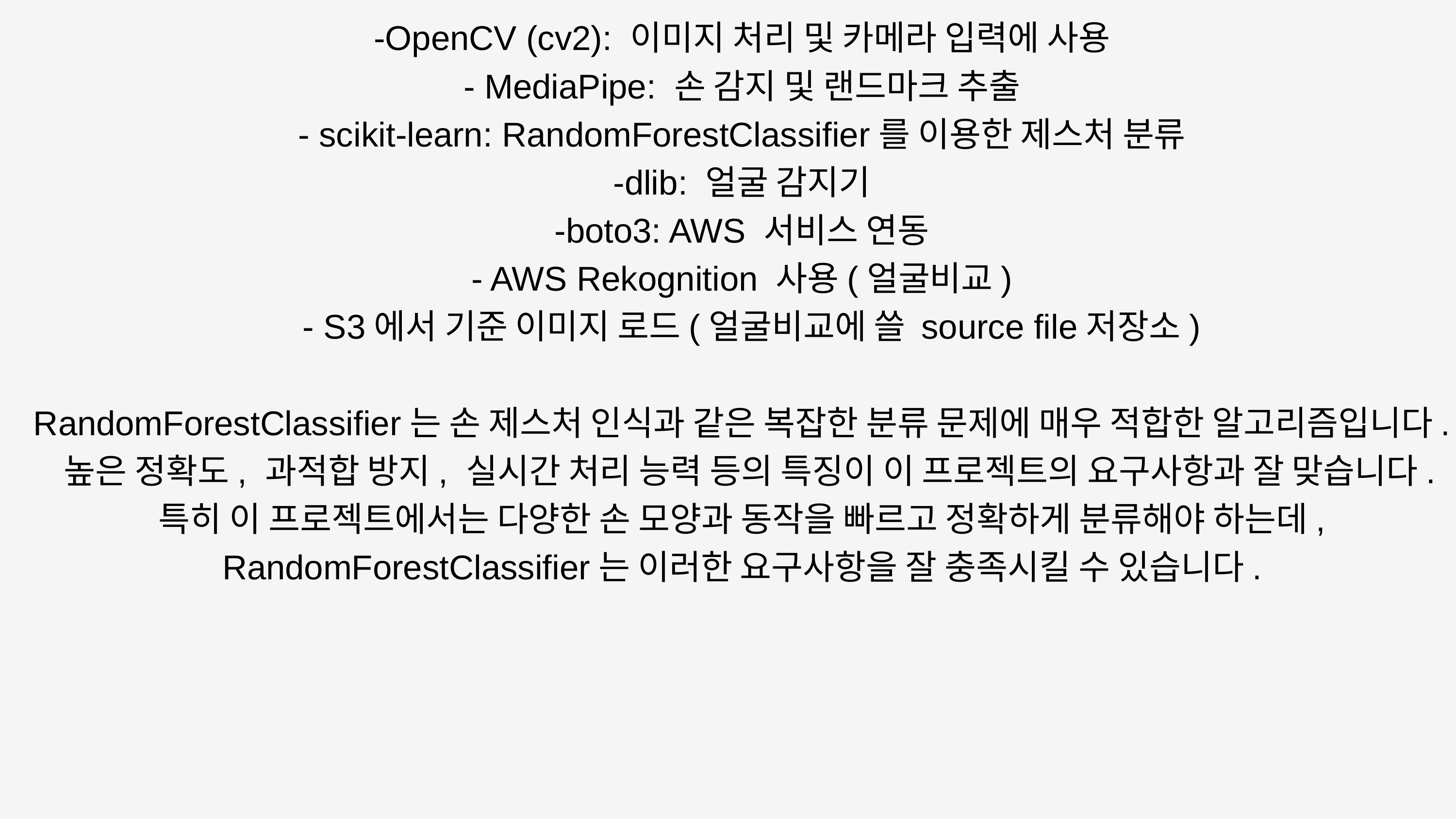

-OpenCV (cv2): 이미지 처리 및 카메라 입력에 사용
- MediaPipe: 손 감지 및 랜드마크 추출
- scikit-learn: RandomForestClassifier를 이용한 제스처 분류
-dlib: 얼굴 감지기
-boto3: AWS 서비스 연동
- AWS Rekognition 사용(얼굴비교)
  - S3에서 기준 이미지 로드(얼굴비교에 쓸 source file저장소)

RandomForestClassifier는 손 제스처 인식과 같은 복잡한 분류 문제에 매우 적합한 알고리즘입니다.
 높은 정확도, 과적합 방지, 실시간 처리 능력 등의 특징이 이 프로젝트의 요구사항과 잘 맞습니다.
특히 이 프로젝트에서는 다양한 손 모양과 동작을 빠르고 정확하게 분류해야 하는데, RandomForestClassifier는 이러한 요구사항을 잘 충족시킬 수 있습니다.